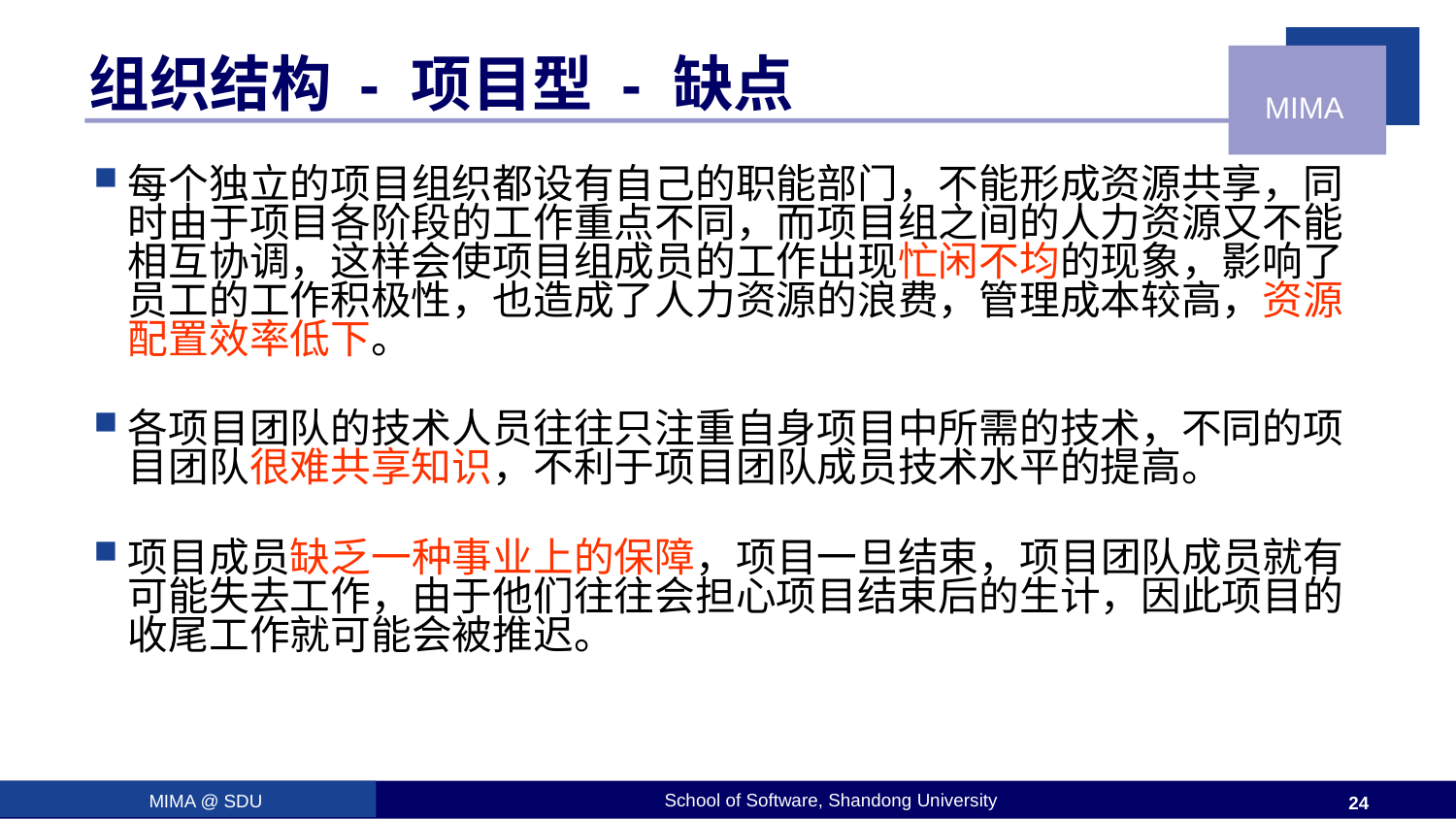

# 组织结构 - 项目型 - 缺点
每个独立的项目组织都设有自己的职能部门，不能形成资源共享，同时由于项目各阶段的工作重点不同，而项目组之间的人力资源又不能相互协调，这样会使项目组成员的工作出现忙闲不均的现象，影响了员工的工作积极性，也造成了人力资源的浪费，管理成本较高，资源配置效率低下。

各项目团队的技术人员往往只注重自身项目中所需的技术，不同的项目团队很难共享知识，不利于项目团队成员技术水平的提高。

项目成员缺乏一种事业上的保障，项目一旦结束，项目团队成员就有可能失去工作，由于他们往往会担心项目结束后的生计，因此项目的收尾工作就可能会被推迟。